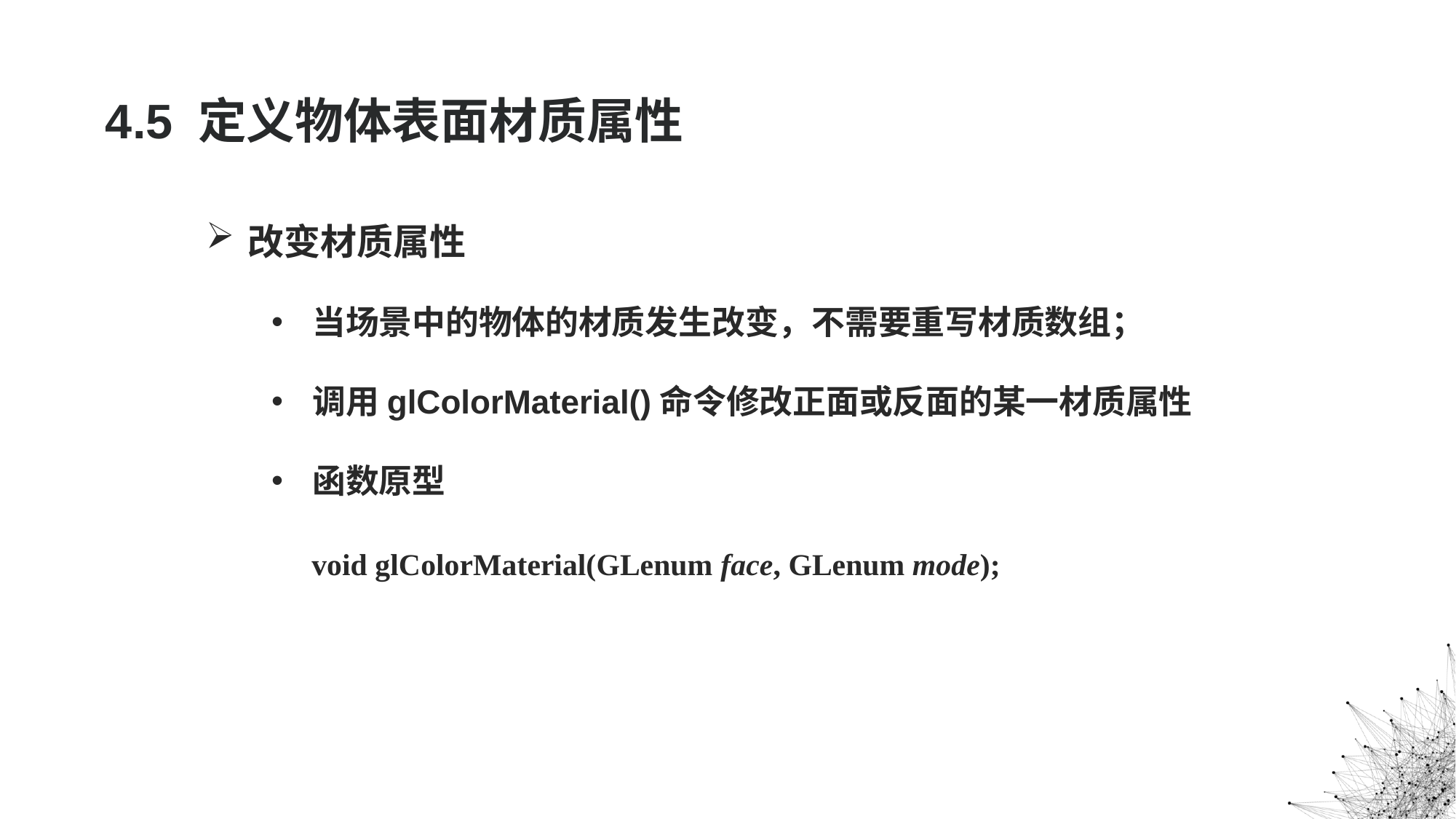

# 4.5 定义物体表面材质属性
改变材质属性
当场景中的物体的材质发生改变，不需要重写材质数组；
调用glColorMaterial()命令修改正面或反面的某一材质属性
函数原型
void glColorMaterial(GLenum face, GLenum mode);